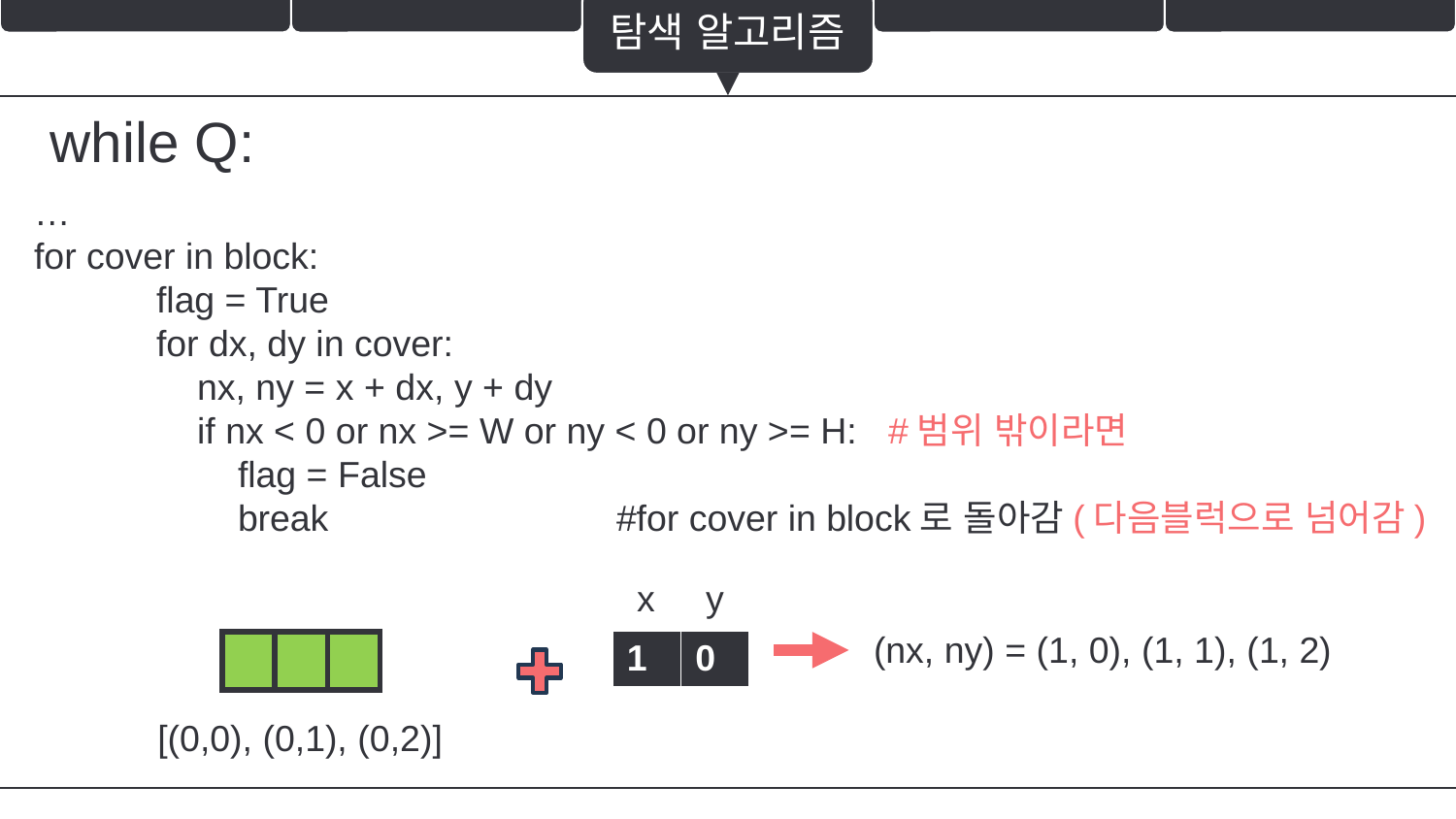

탐색 알고리즘
while Q:
…
for cover in block:
            flag = True
            for dx, dy in cover:
                nx, ny = x + dx, y + dy
                if nx < 0 or nx >= W or ny < 0 or ny >= H:   #범위 밖이라면
                    flag = False
                    break		#for cover in block로 돌아감(다음블럭으로 넘어감)
 x     y

(nx, ny) = (1, 0), (1, 1), (1, 2)
| 1 | 0 |
| --- | --- |
|  |  |  |
| --- | --- | --- |

[(0,0), (0,1), (0,2)]